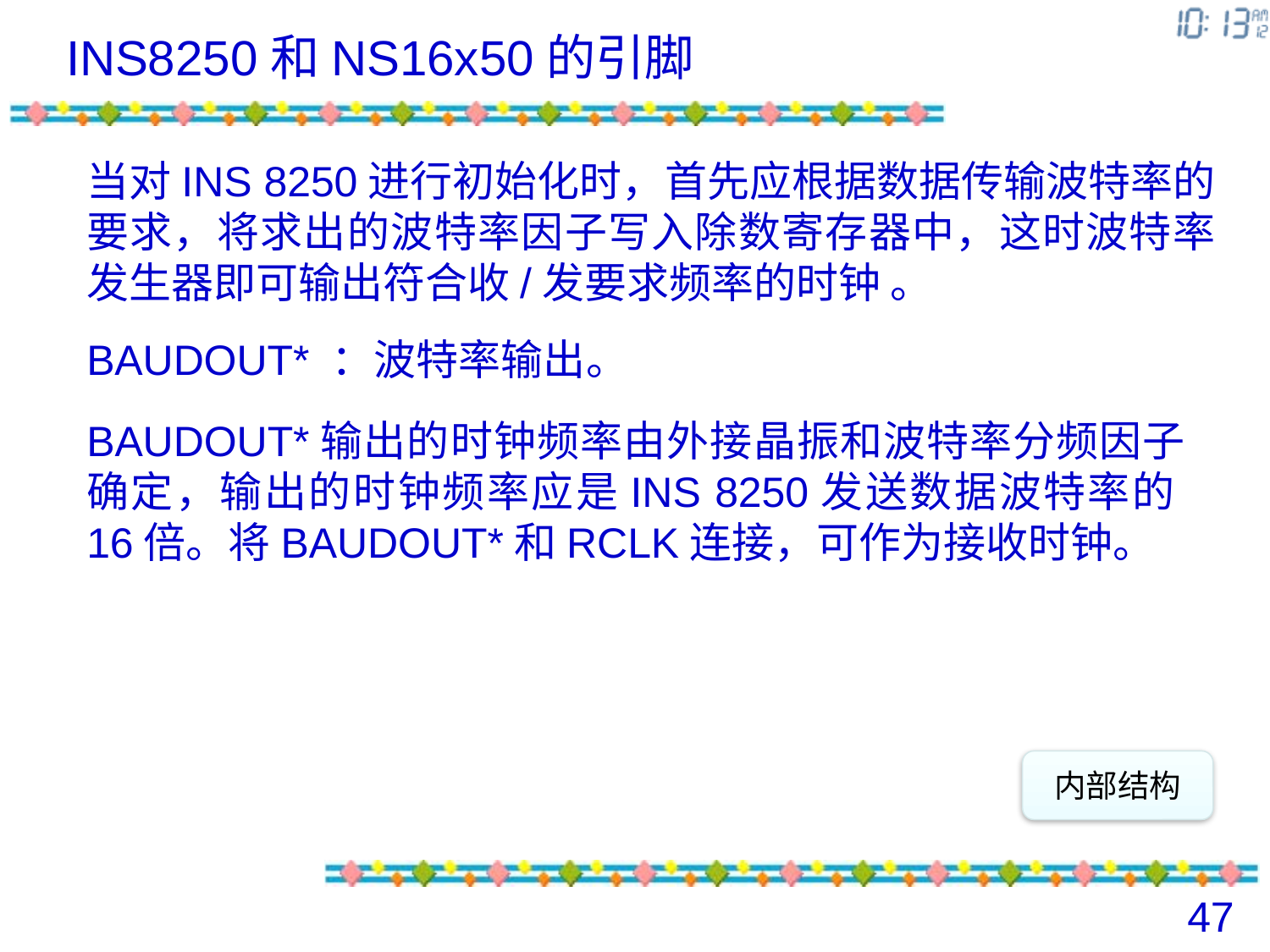

INS8250和NS16x50的引脚
当对INS 8250进行初始化时，首先应根据数据传输波特率的要求，将求出的波特率因子写入除数寄存器中，这时波特率发生器即可输出符合收/发要求频率的时钟 。
BAUDOUT* ：波特率输出。
BAUDOUT*输出的时钟频率由外接晶振和波特率分频因子确定，输出的时钟频率应是INS 8250发送数据波特率的16倍。将BAUDOUT*和RCLK连接，可作为接收时钟。
内部结构